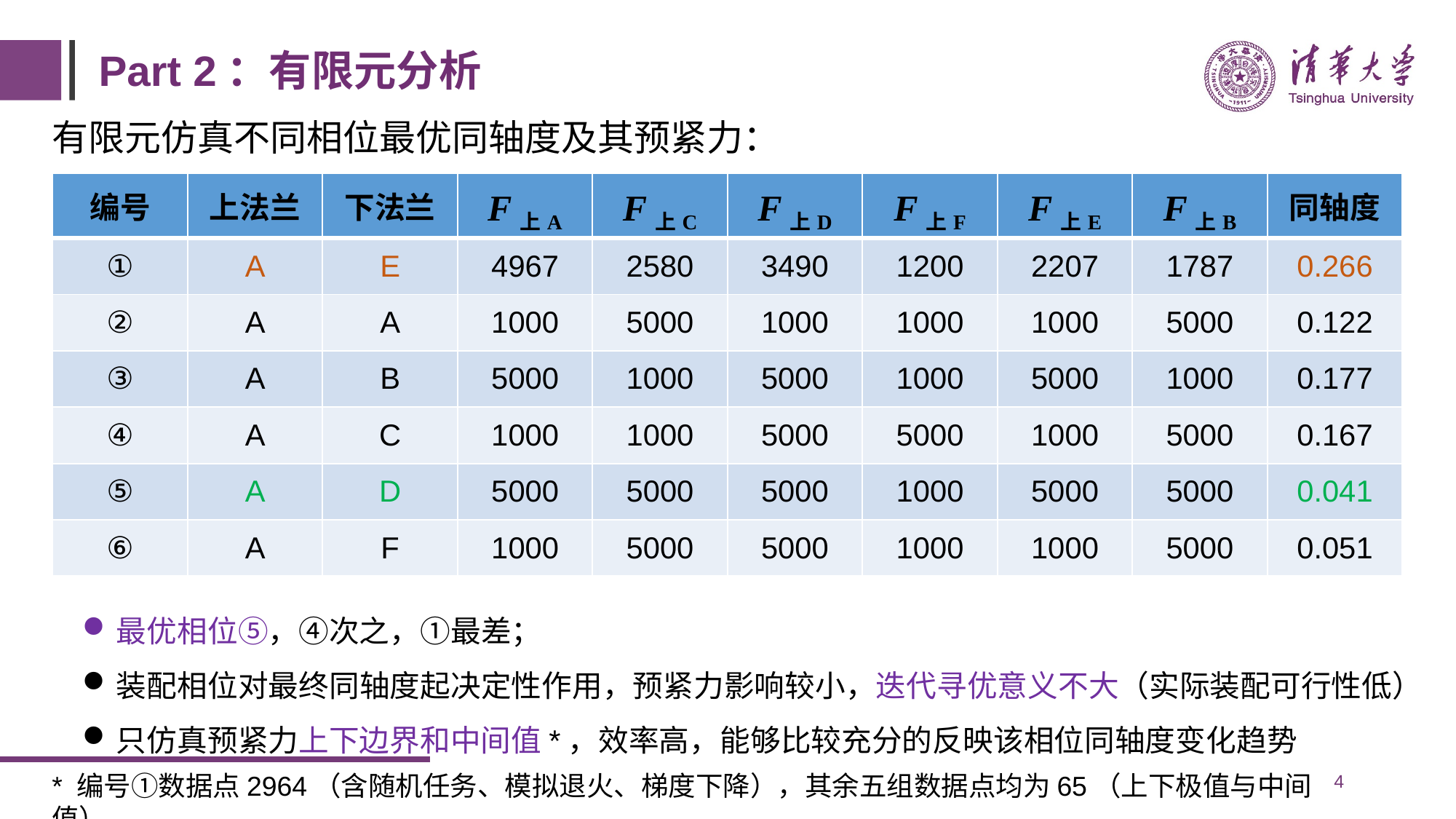

# Part 2：有限元分析
有限元仿真不同相位最优同轴度及其预紧力：
| 编号 | 上法兰 | 下法兰 | F上A | F上C | F上D | F上F | F上E | F上B | 同轴度 |
| --- | --- | --- | --- | --- | --- | --- | --- | --- | --- |
| ① | A | E | 4967 | 2580 | 3490 | 1200 | 2207 | 1787 | 0.266 |
| ② | A | A | 1000 | 5000 | 1000 | 1000 | 1000 | 5000 | 0.122 |
| ③ | A | B | 5000 | 1000 | 5000 | 1000 | 5000 | 1000 | 0.177 |
| ④ | A | C | 1000 | 1000 | 5000 | 5000 | 1000 | 5000 | 0.167 |
| ⑤ | A | D | 5000 | 5000 | 5000 | 1000 | 5000 | 5000 | 0.041 |
| ⑥ | A | F | 1000 | 5000 | 5000 | 1000 | 1000 | 5000 | 0.051 |
最优相位⑤，④次之，①最差；
装配相位对最终同轴度起决定性作用，预紧力影响较小，迭代寻优意义不大（实际装配可行性低）
只仿真预紧力上下边界和中间值*，效率高，能够比较充分的反映该相位同轴度变化趋势
* 编号①数据点2964（含随机任务、模拟退火、梯度下降），其余五组数据点均为65（上下极值与中间值）